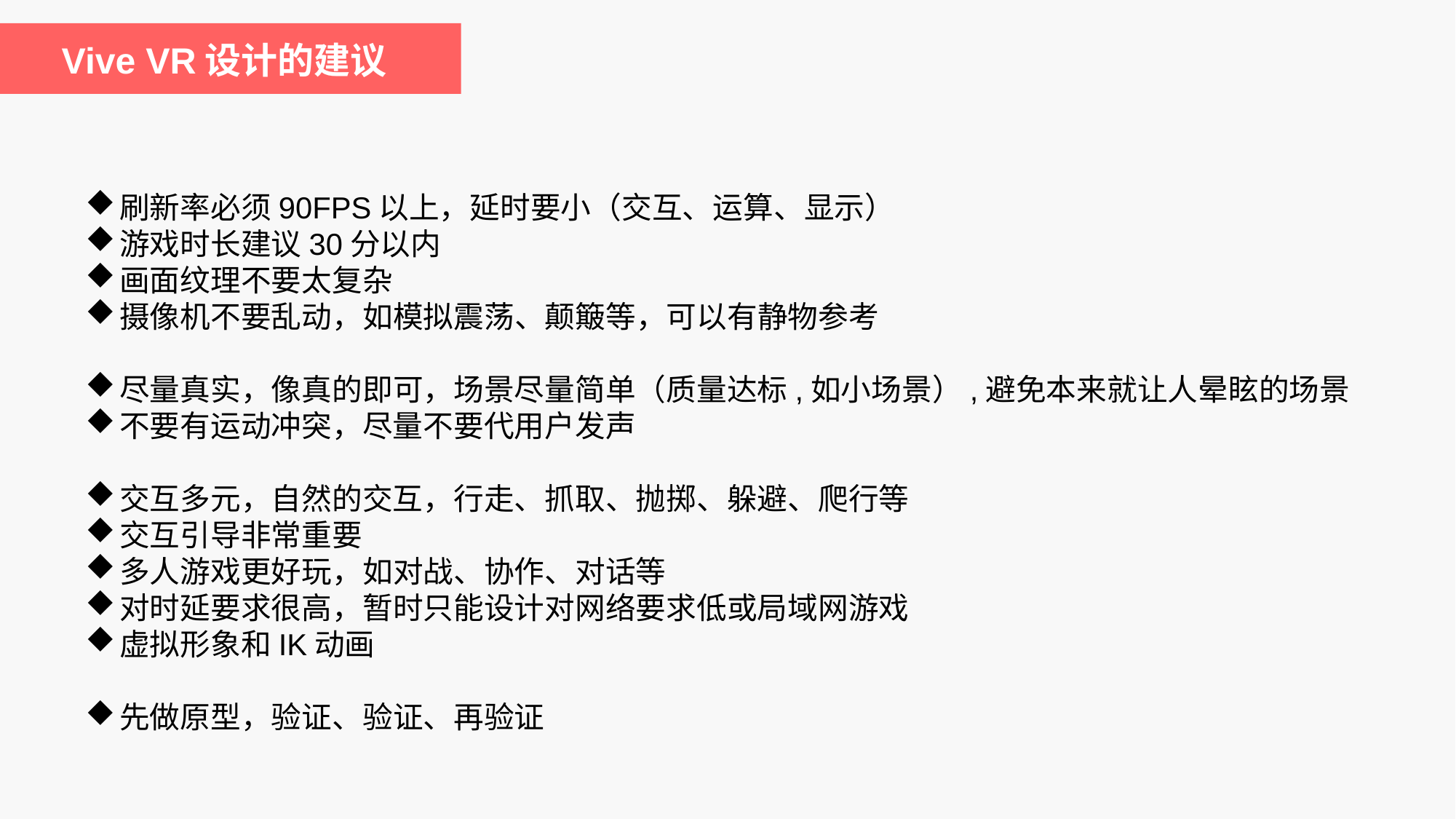

Vive VR设计的建议
刷新率必须90FPS以上，延时要小（交互、运算、显示）
游戏时长建议30分以内
画面纹理不要太复杂
摄像机不要乱动，如模拟震荡、颠簸等，可以有静物参考

尽量真实，像真的即可，场景尽量简单（质量达标,如小场景）,避免本来就让人晕眩的场景
不要有运动冲突，尽量不要代用户发声

交互多元，自然的交互，行走、抓取、抛掷、躲避、爬行等
交互引导非常重要
多人游戏更好玩，如对战、协作、对话等
对时延要求很高，暂时只能设计对网络要求低或局域网游戏
虚拟形象和IK动画

先做原型，验证、验证、再验证